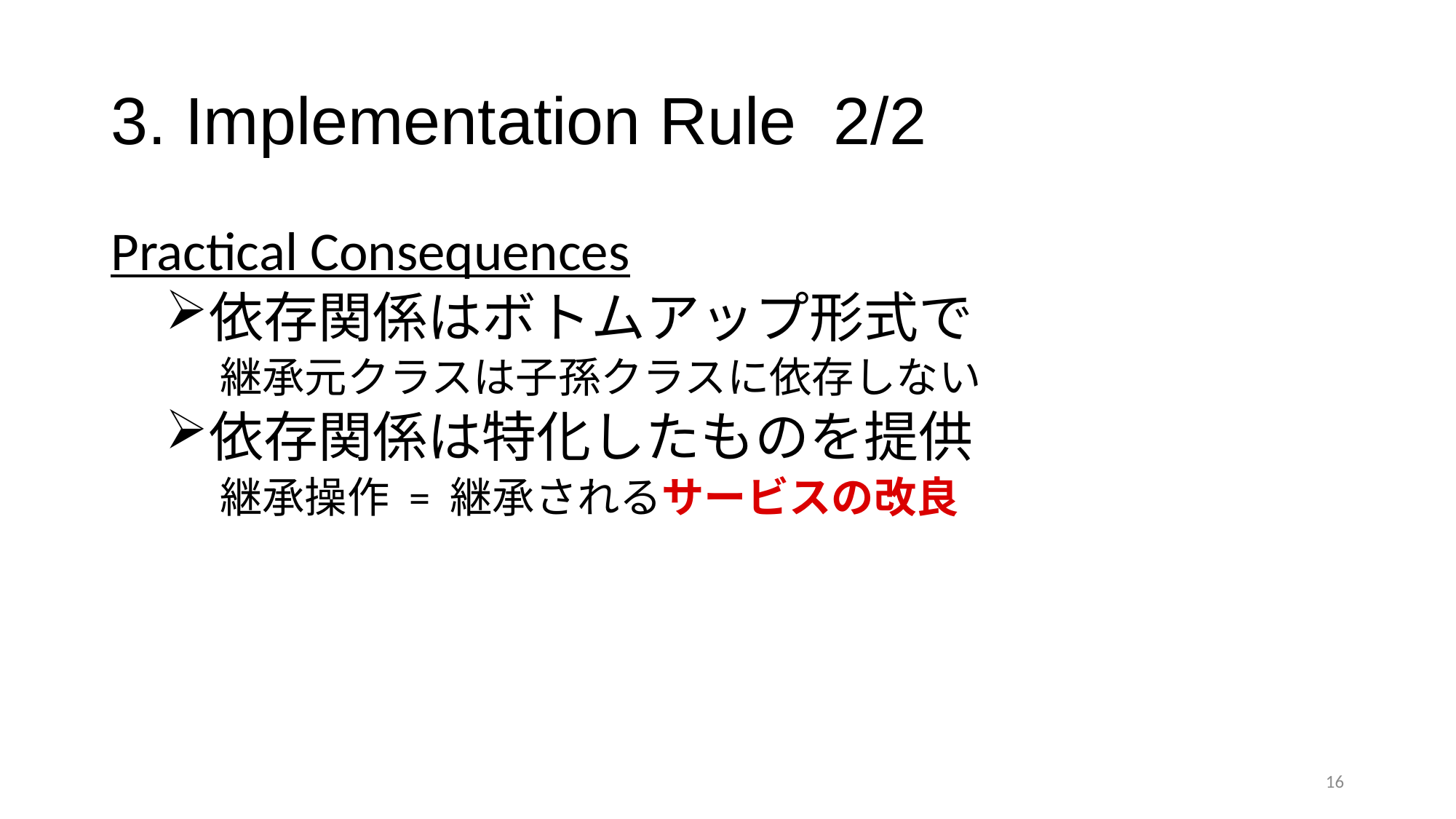

# 3. Implementation Rule  2/2
Practical Consequences
依存関係はボトムアップ形式で
継承元クラスは子孫クラスに依存しない
依存関係は特化したものを提供
継承操作 = 継承されるサービスの改良
16